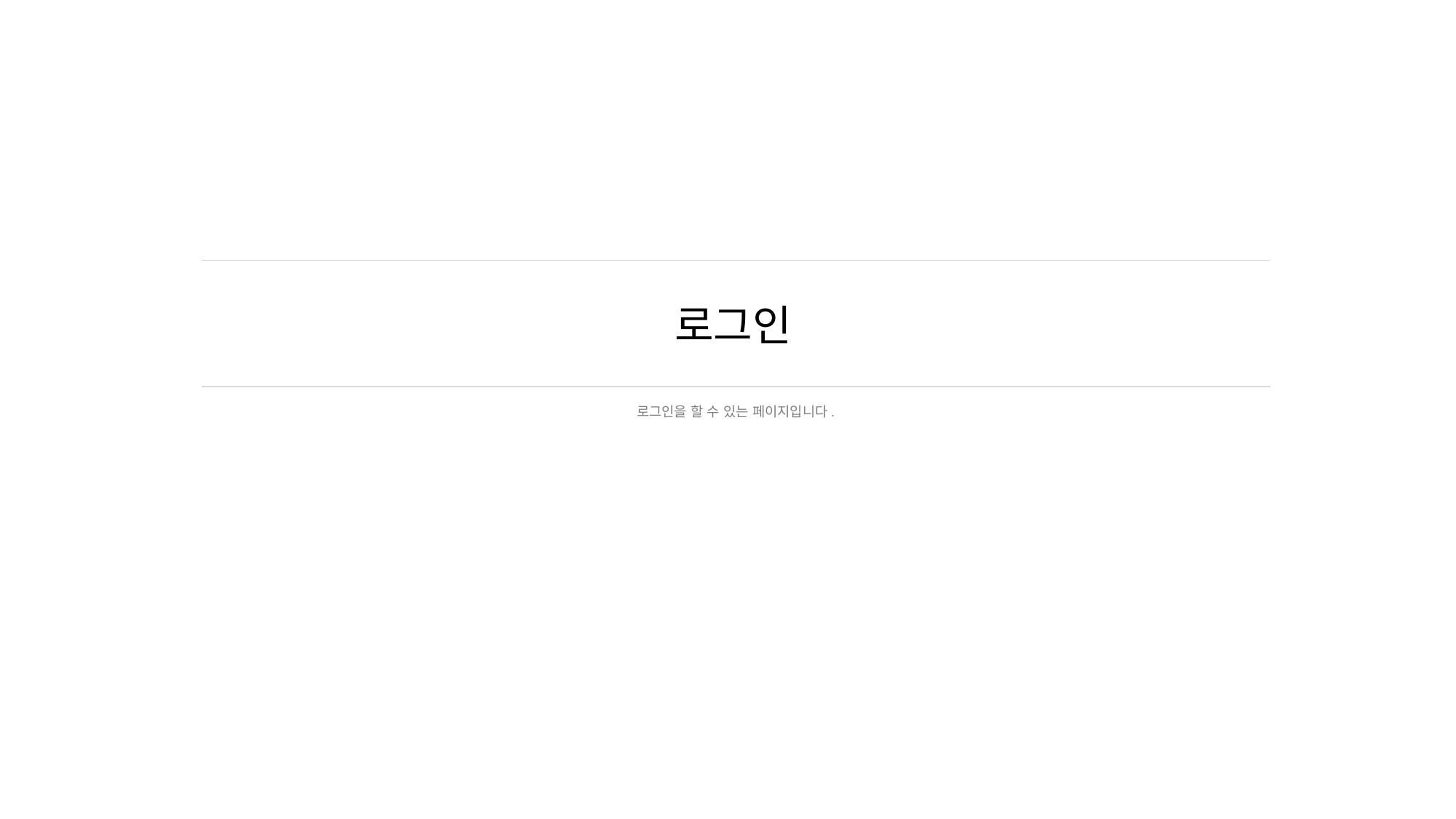

# 로그인
로그인을 할 수 있는 페이지입니다.